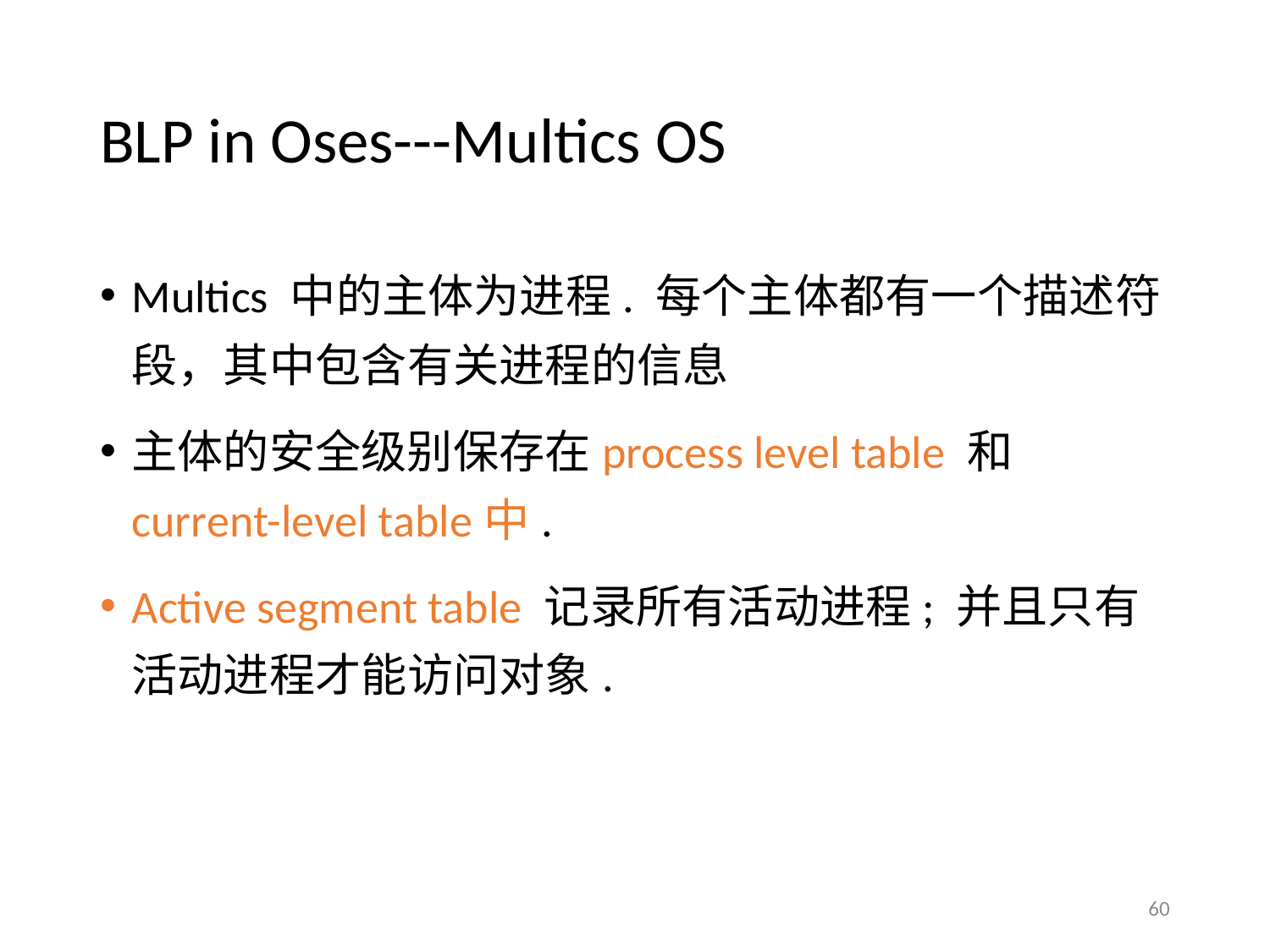

# BLP in Oses---Multics OS
Multics 中的主体为进程. 每个主体都有一个描述符段，其中包含有关进程的信息
主体的安全级别保存在process level table 和 current-level table中.
Active segment table 记录所有活动进程; 并且只有活动进程才能访问对象.
60